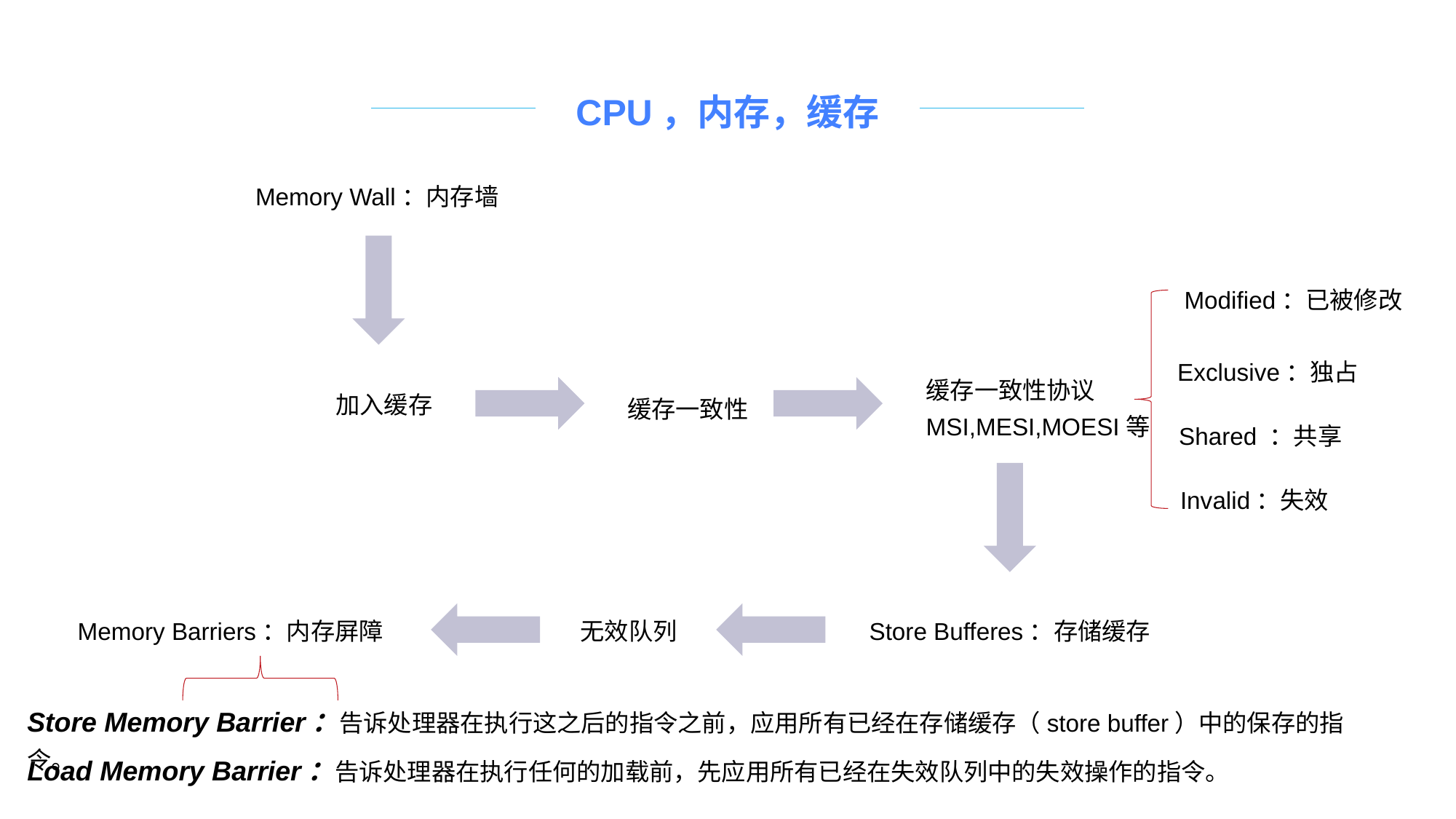

CPU，内存，缓存
Memory Wall：内存墙

Modified：已被修改

Exclusive：独占

缓存一致性协议
MSI,MESI,MOESI等
加入缓存
缓存一致性
Shared ：共享

Invalid：失效

Memory Barriers：内存屏障
无效队列
Store Bufferes：存储缓存
Store Memory Barrier：告诉处理器在执行这之后的指令之前，应用所有已经在存储缓存（store buffer）中的保存的指令。
Load Memory Barrier：告诉处理器在执行任何的加载前，先应用所有已经在失效队列中的失效操作的指令。